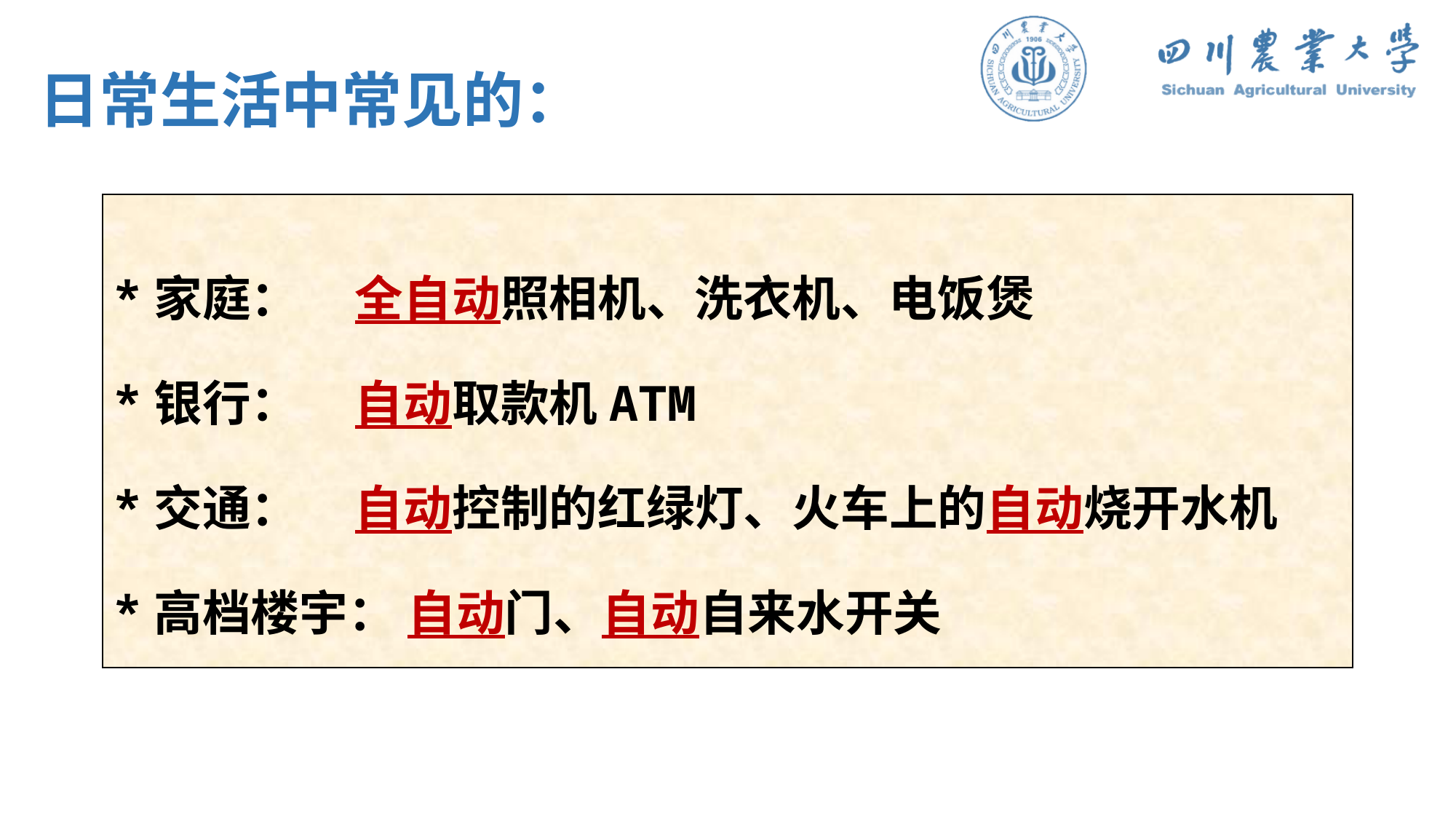

日常生活中常见的：
*家庭：     全自动照相机、洗衣机、电饭煲
*银行：     自动取款机ATM
*交通：     自动控制的红绿灯、火车上的自动烧开水机
*高档楼宇： 自动门、自动自来水开关